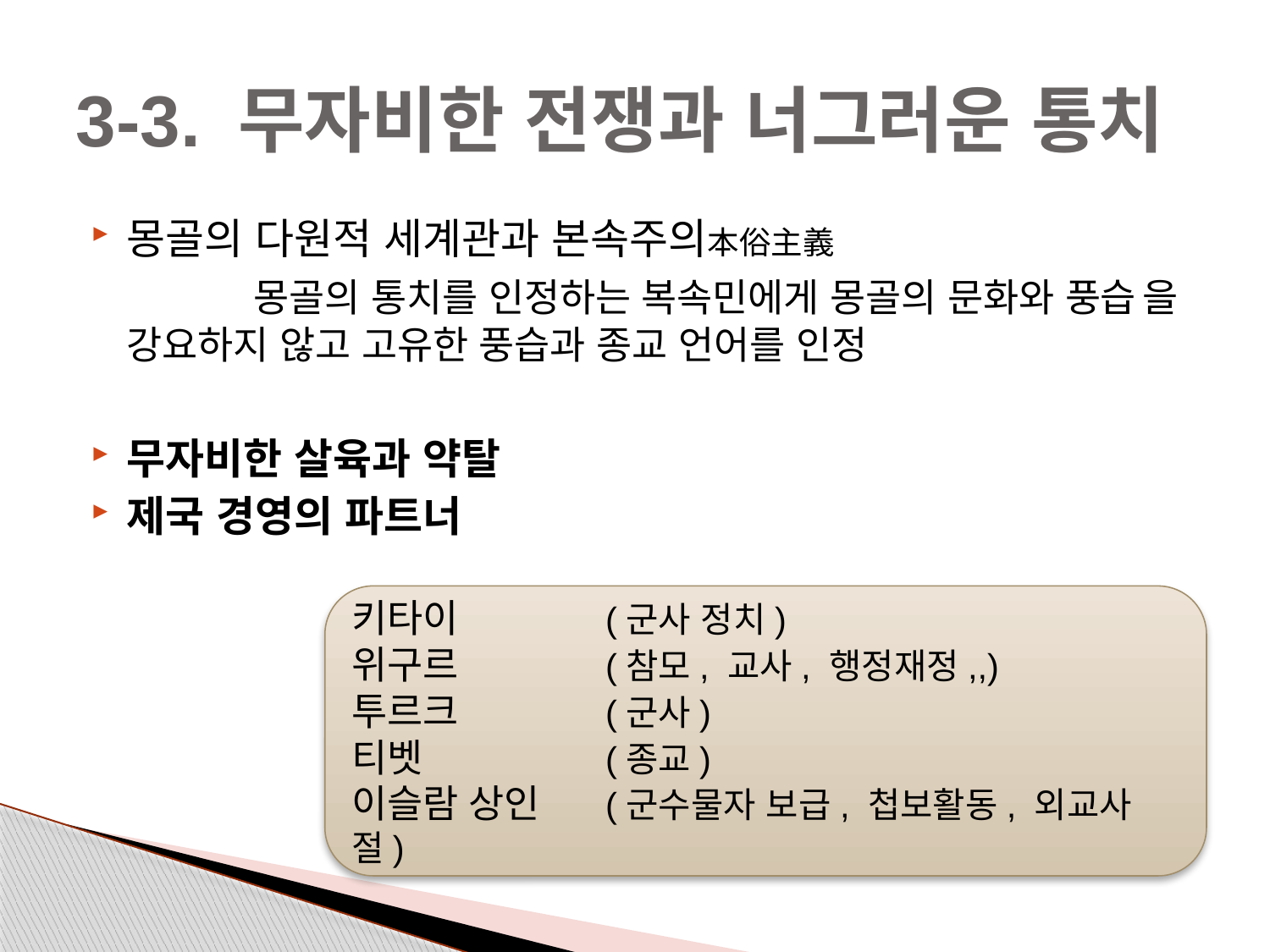

# 3-3. 무자비한 전쟁과 너그러운 통치
몽골의 다원적 세계관과 본속주의本俗主義
		몽골의 통치를 인정하는 복속민에게 몽골의 문화와 풍습	을 강요하지 않고 고유한 풍습과 종교 언어를 인정

무자비한 살육과 약탈
제국 경영의 파트너

키타이 		(군사 정치)
위구르		(참모, 교사, 행정재정,,)
투르크 		(군사)
티벳 		(종교)
이슬람 상인 	(군수물자 보급, 첩보활동, 외교사절)